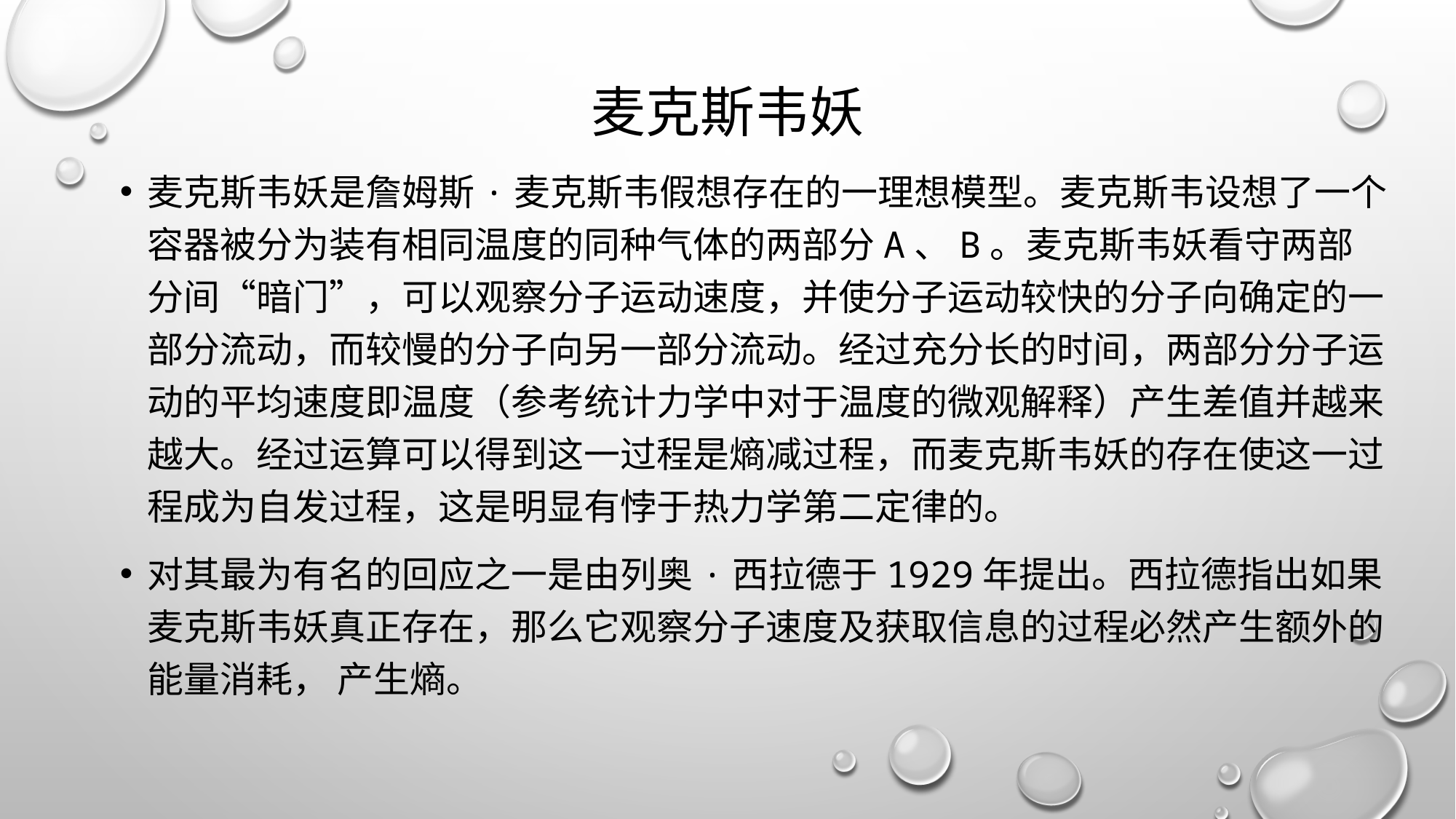

# 麦克斯韦妖
麦克斯韦妖是詹姆斯·麦克斯韦假想存在的一理想模型。麦克斯韦设想了一个容器被分为装有相同温度的同种气体的两部分A、B。麦克斯韦妖看守两部分间“暗门”，可以观察分子运动速度，并使分子运动较快的分子向确定的一部分流动，而较慢的分子向另一部分流动。经过充分长的时间，两部分分子运动的平均速度即温度（参考统计力学中对于温度的微观解释）产生差值并越来越大。经过运算可以得到这一过程是熵减过程，而麦克斯韦妖的存在使这一过程成为自发过程，这是明显有悖于热力学第二定律的。
对其最为有名的回应之一是由列奥·西拉德于1929年提出。西拉德指出如果麦克斯韦妖真正存在，那么它观察分子速度及获取信息的过程必然产生额外的能量消耗， 产生熵。